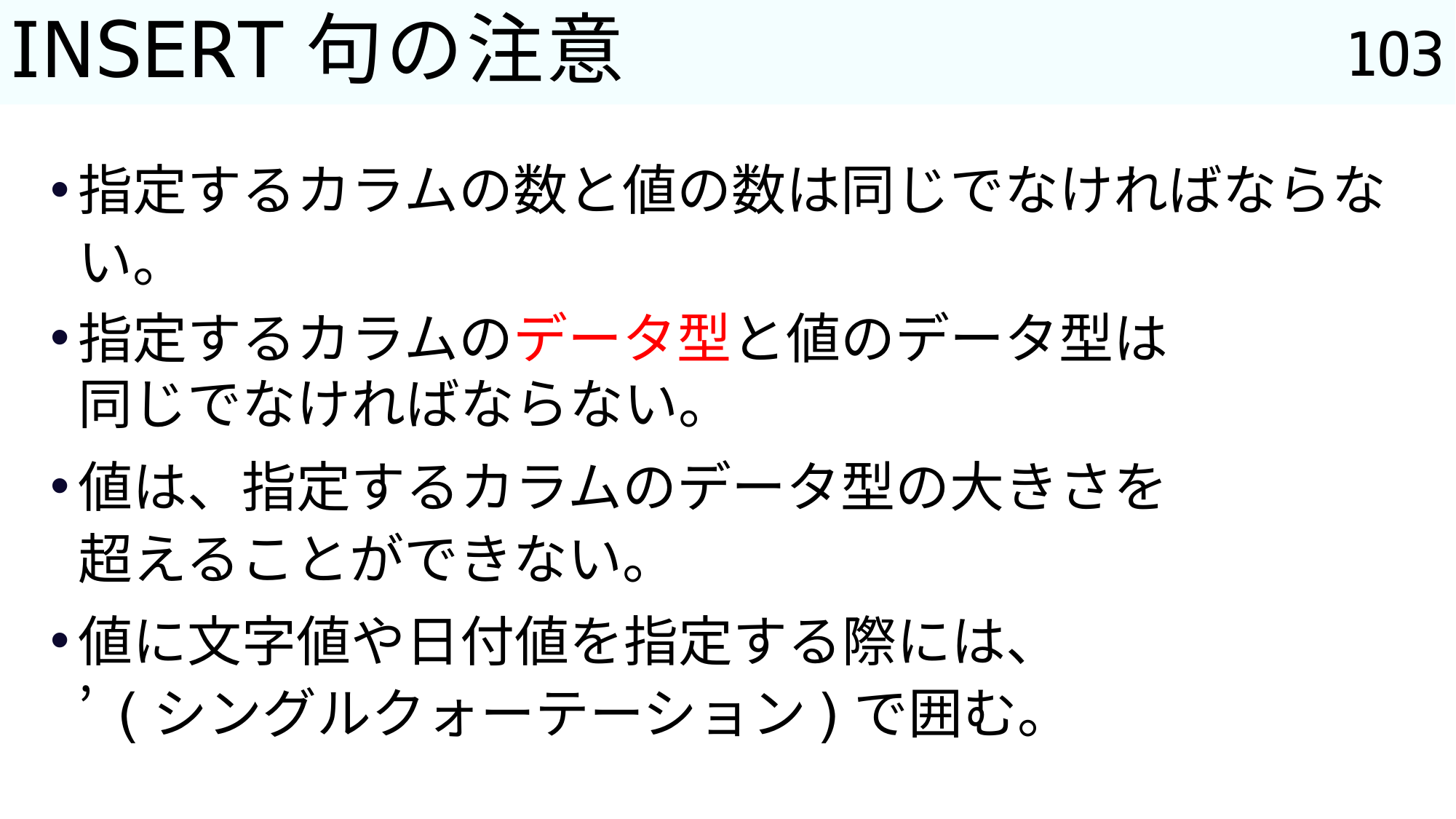

103
# INSERT句の注意
指定するカラムの数と値の数は同じでなければならない。
指定するカラムのデータ型と値のデータ型は
同じでなければならない。
値は、指定するカラムのデータ型の大きさを
超えることができない。
値に文字値や日付値を指定する際には、
’ (シングルクォーテーション)で囲む。